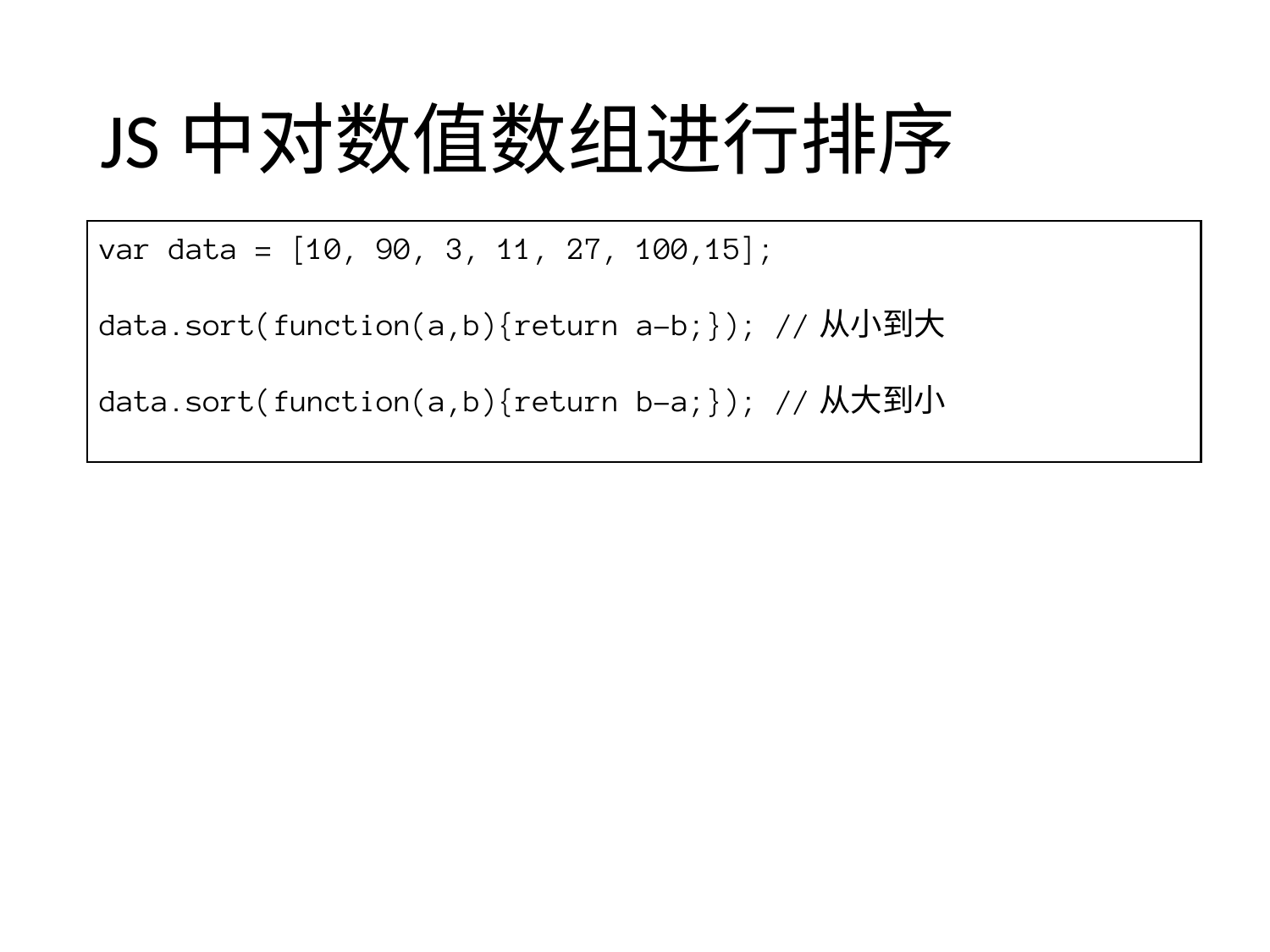

# JS中对数值数组进行排序
var data = [10, 90, 3, 11, 27, 100,15];

data.sort(function(a,b){return a-b;}); //从小到大

data.sort(function(a,b){return b-a;}); //从大到小